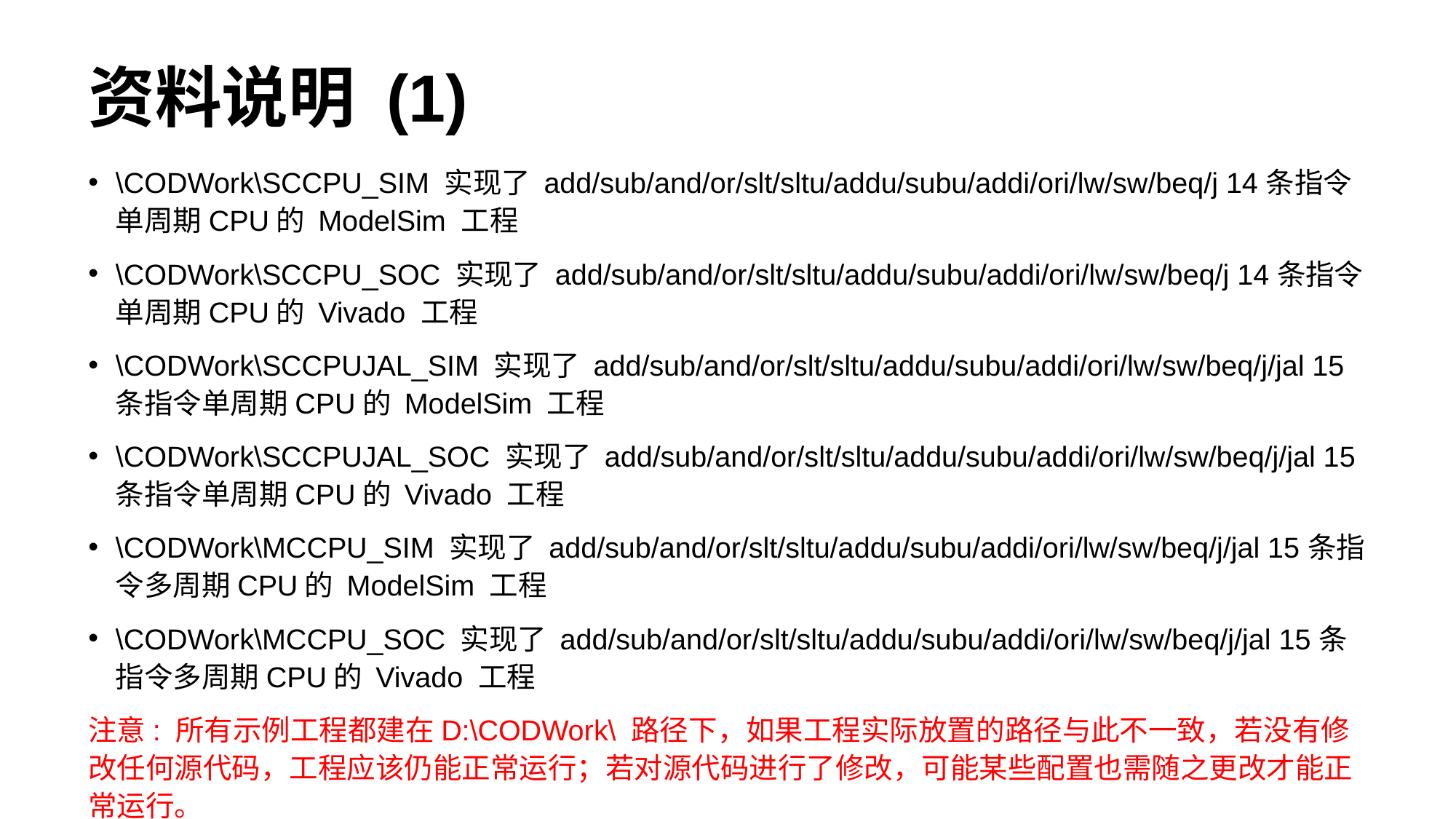

# 资料说明 (1)
\CODWork\SCCPU_SIM 实现了 add/sub/and/or/slt/sltu/addu/subu/addi/ori/lw/sw/beq/j 14条指令单周期CPU的 ModelSim 工程
\CODWork\SCCPU_SOC 实现了 add/sub/and/or/slt/sltu/addu/subu/addi/ori/lw/sw/beq/j 14条指令单周期CPU的 Vivado 工程
\CODWork\SCCPUJAL_SIM 实现了 add/sub/and/or/slt/sltu/addu/subu/addi/ori/lw/sw/beq/j/jal 15条指令单周期CPU的 ModelSim 工程
\CODWork\SCCPUJAL_SOC 实现了 add/sub/and/or/slt/sltu/addu/subu/addi/ori/lw/sw/beq/j/jal 15条指令单周期CPU的 Vivado 工程
\CODWork\MCCPU_SIM 实现了 add/sub/and/or/slt/sltu/addu/subu/addi/ori/lw/sw/beq/j/jal 15条指令多周期CPU的 ModelSim 工程
\CODWork\MCCPU_SOC 实现了 add/sub/and/or/slt/sltu/addu/subu/addi/ori/lw/sw/beq/j/jal 15条指令多周期CPU的 Vivado 工程
注意: 所有示例工程都建在D:\CODWork\ 路径下，如果工程实际放置的路径与此不一致，若没有修改任何源代码，工程应该仍能正常运行；若对源代码进行了修改，可能某些配置也需随之更改才能正常运行。